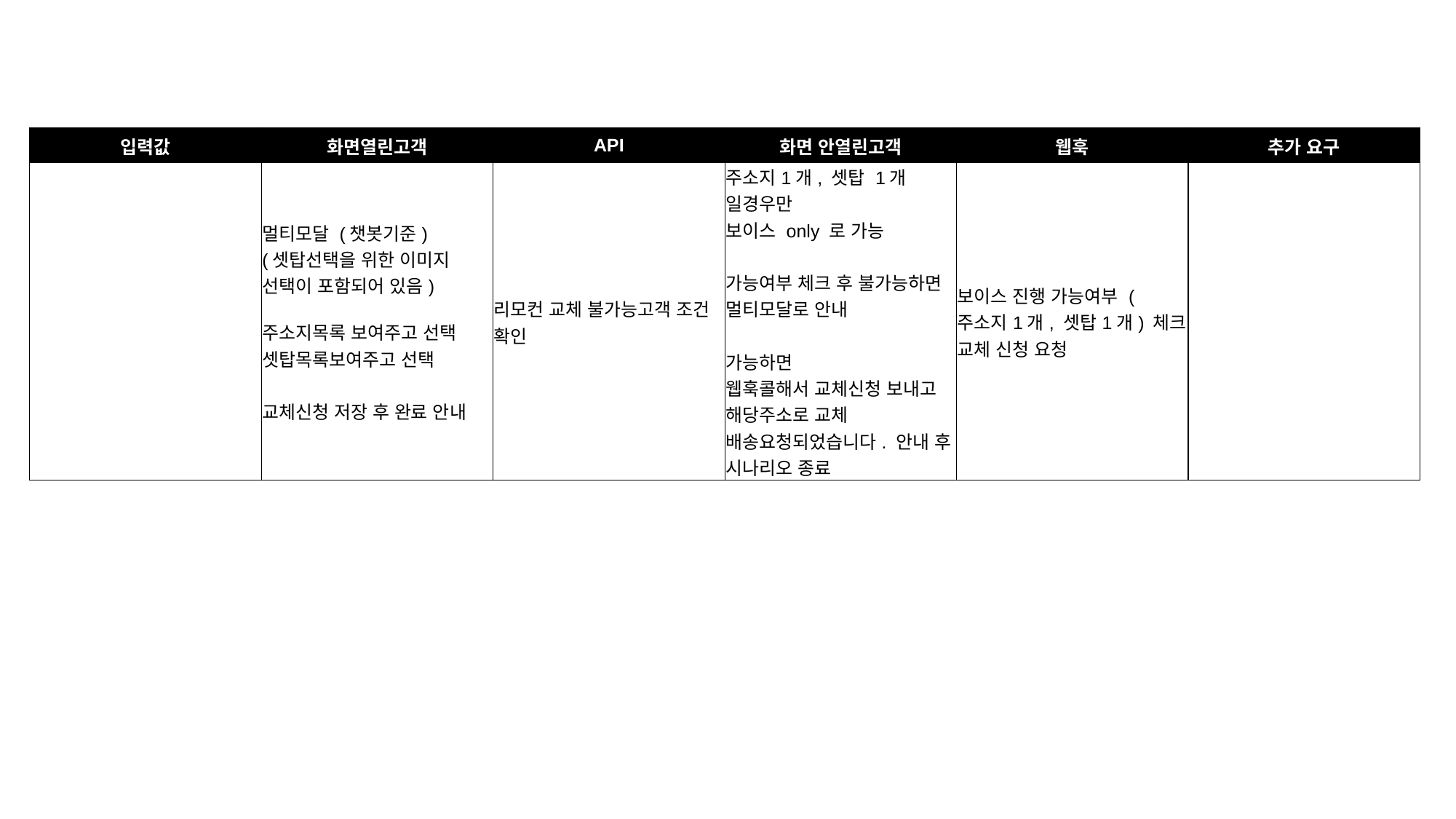

| 입력값 | 화면열린고객 | API | 화면 안열린고객 | 웹훅 | 추가 요구 |
| --- | --- | --- | --- | --- | --- |
|  | 멀티모달 (챗봇기준) (셋탑선택을 위한 이미지 선택이 포함되어 있음) 주소지목록 보여주고 선택 셋탑목록보여주고 선택 교체신청 저장 후 완료 안내 | 리모컨 교체 불가능고객 조건 확인 | 주소지1개, 셋탑 1개 일경우만 보이스 only 로 가능 가능여부 체크 후 불가능하면 멀티모달로 안내 가능하면 웹훅콜해서 교체신청 보내고 해당주소로 교체 배송요청되었습니다. 안내 후 시나리오 종료 | 보이스 진행 가능여부 (주소지1개, 셋탑1개) 체크 교체 신청 요청 |  |